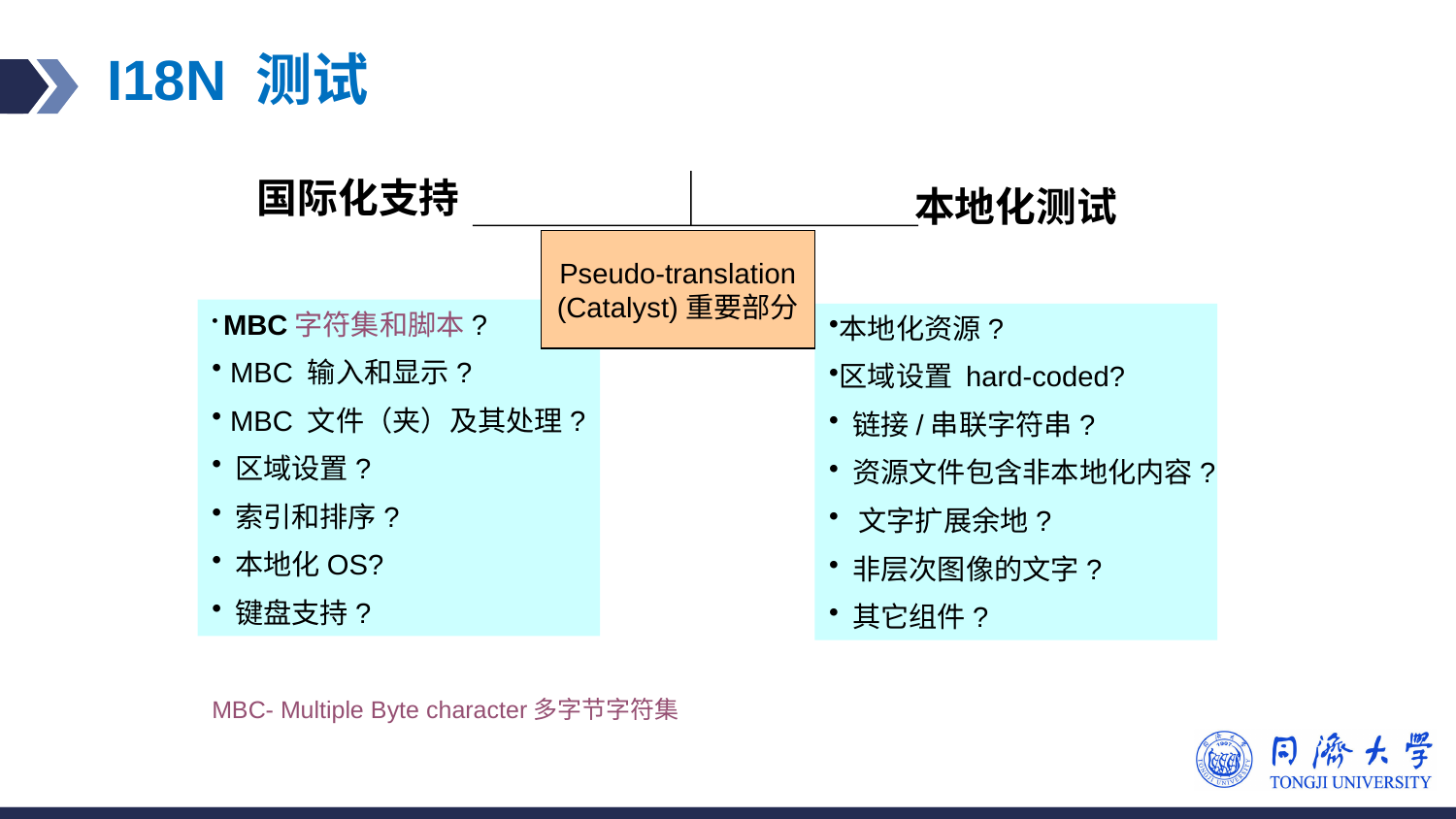

# I18N 测试
国际化支持

本地化测试

Pseudo-translation
(Catalyst)重要部分
 MBC字符集和脚本?
 MBC 输入和显示?
 MBC 文件（夹）及其处理?
 区域设置?
 索引和排序?
 本地化OS?
 键盘支持?
本地化资源?
区域设置 hard-coded?
 链接/串联字符串?
 资源文件包含非本地化内容?
  文字扩展余地?
 非层次图像的文字?
 其它组件?
MBC- Multiple Byte character多字节字符集